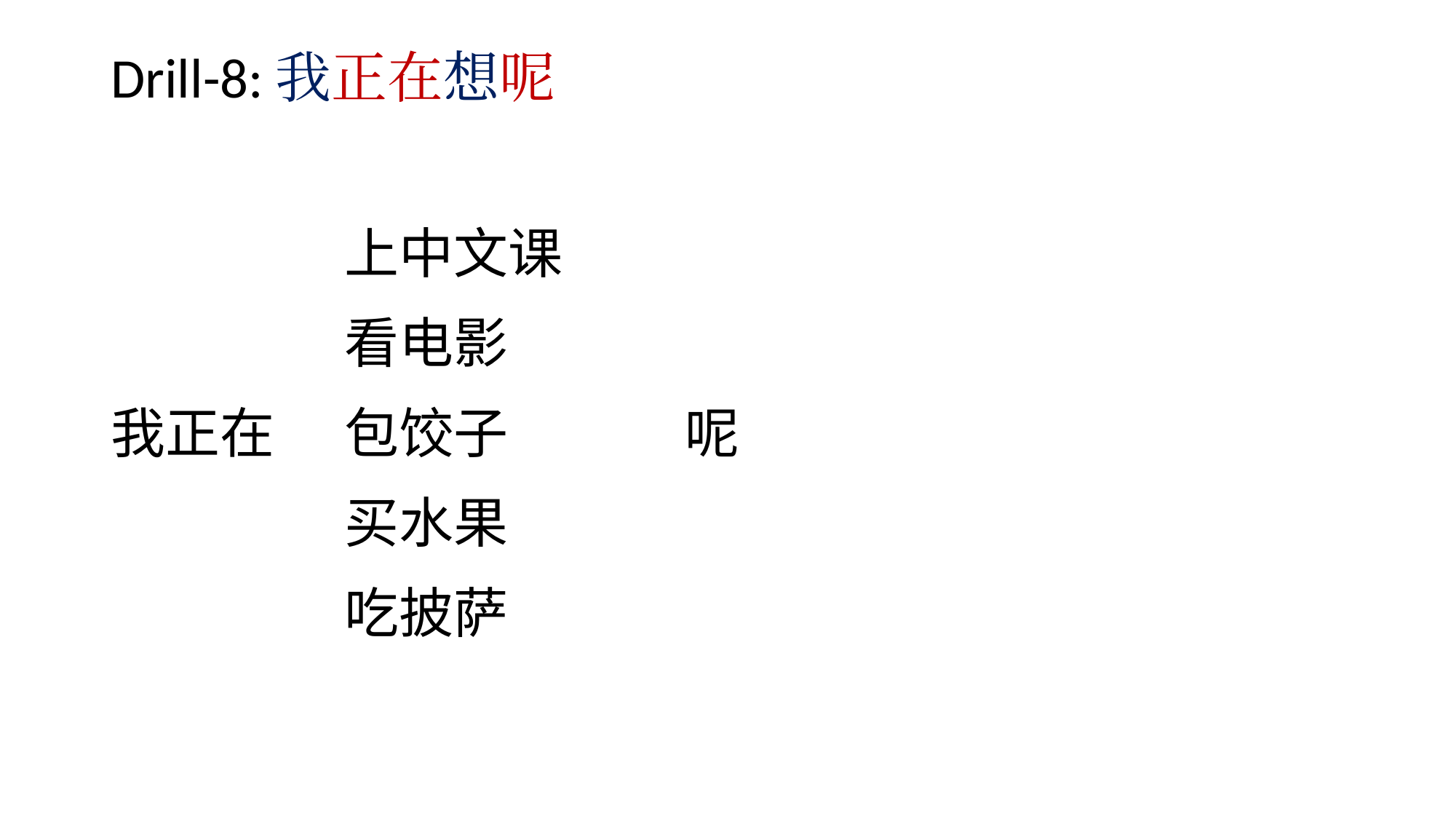

# Drill-8:我正在想呢
|  |  |  |
| --- | --- | --- |
|  | 上中文课 |  |
|  | 看电影 |  |
| 我正在 | 包饺子 | 呢 |
|  | 买水果 |  |
|  | 吃披萨 |  |
|  |  |  |